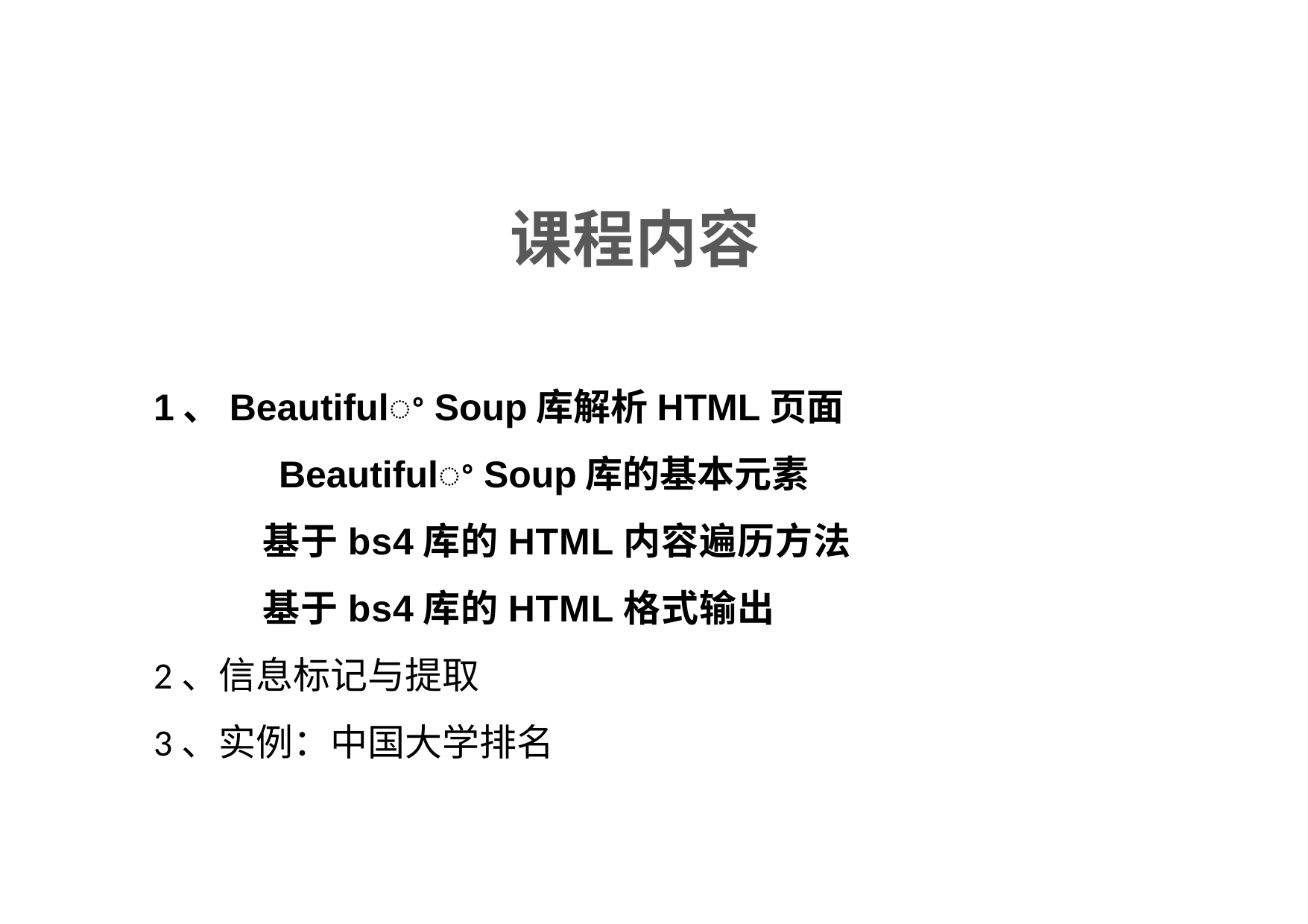

课程内容
1、Beautifulꢀ Soup库解析HTML页面
            Beautifulꢀ Soup库的基本元素
           基于bs4库的HTML内容遍历方法
           基于bs4库的HTML格式输出
2、信息标记与提取
3、实例：中国大学排名